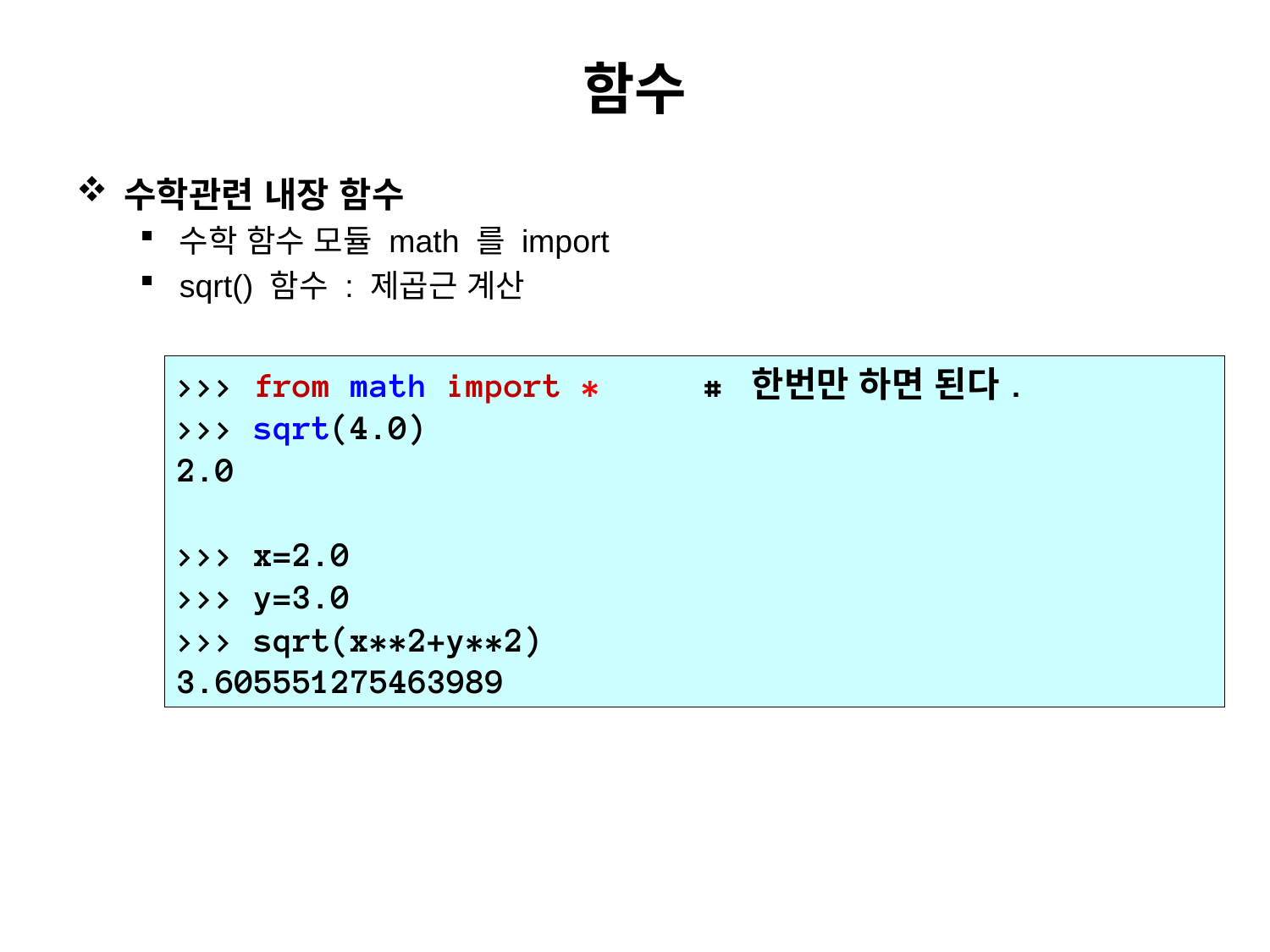

# 함수
수학관련 내장 함수
수학 함수 모듈 math 를 import
sqrt() 함수 : 제곱근 계산
>>> from math import *	 # 한번만 하면 된다.
>>> sqrt(4.0)
2.0

>>> x=2.0
>>> y=3.0
>>> sqrt(x**2+y**2)
3.605551275463989